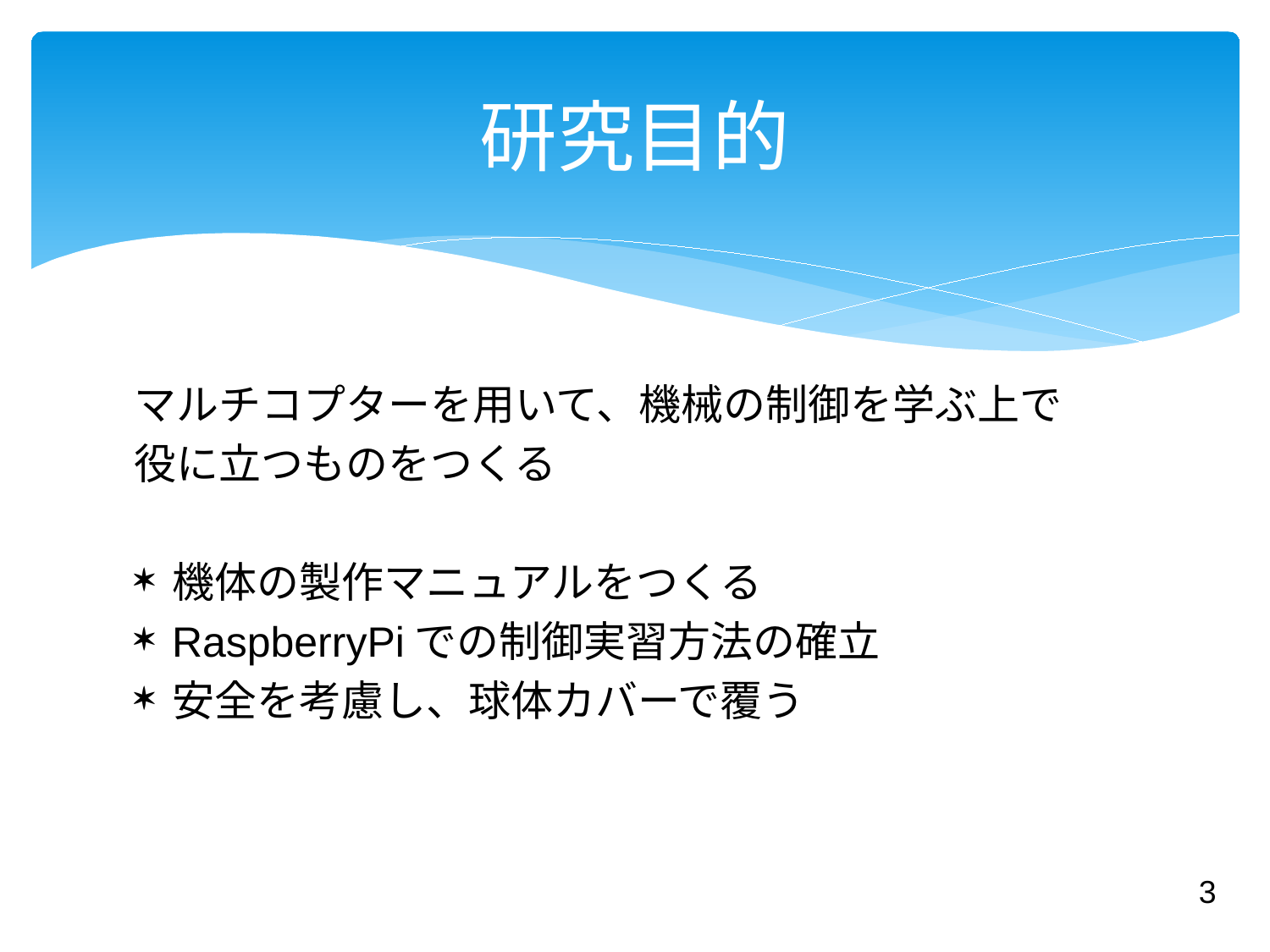

# 研究目的
マルチコプターを用いて、機械の制御を学ぶ上で
役に立つものをつくる

機体の製作マニュアルをつくる
RaspberryPiでの制御実習方法の確立
安全を考慮し、球体カバーで覆う
3